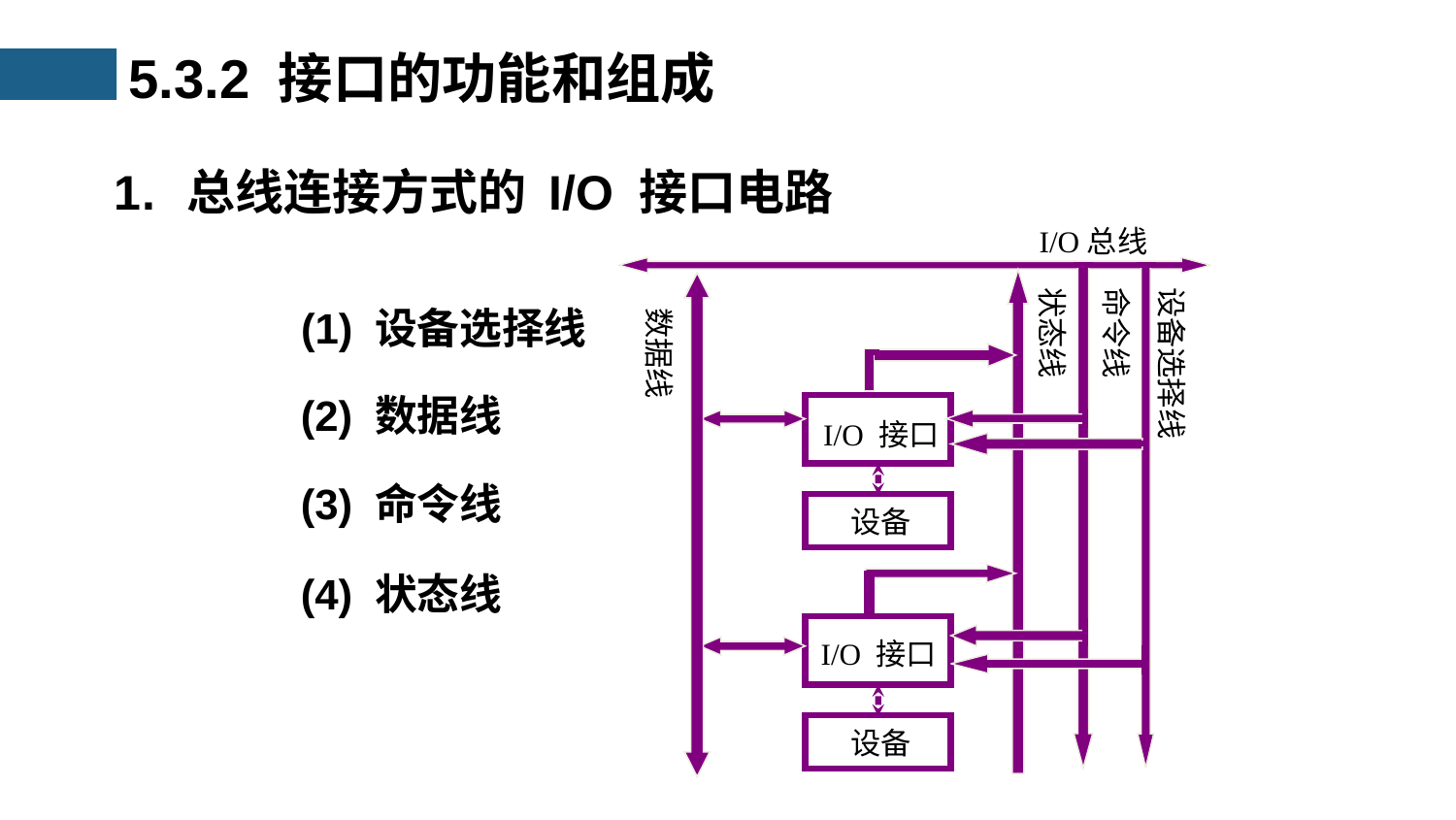

5.3.2 接口的功能和组成
总线连接方式的 I/O 接口电路
I/O总线

状态线
命令线
设备选择线
数据线

I/O 接口

设备

I/O 接口

设备
(1) 设备选择线
(2) 数据线
(3) 命令线
(4) 状态线